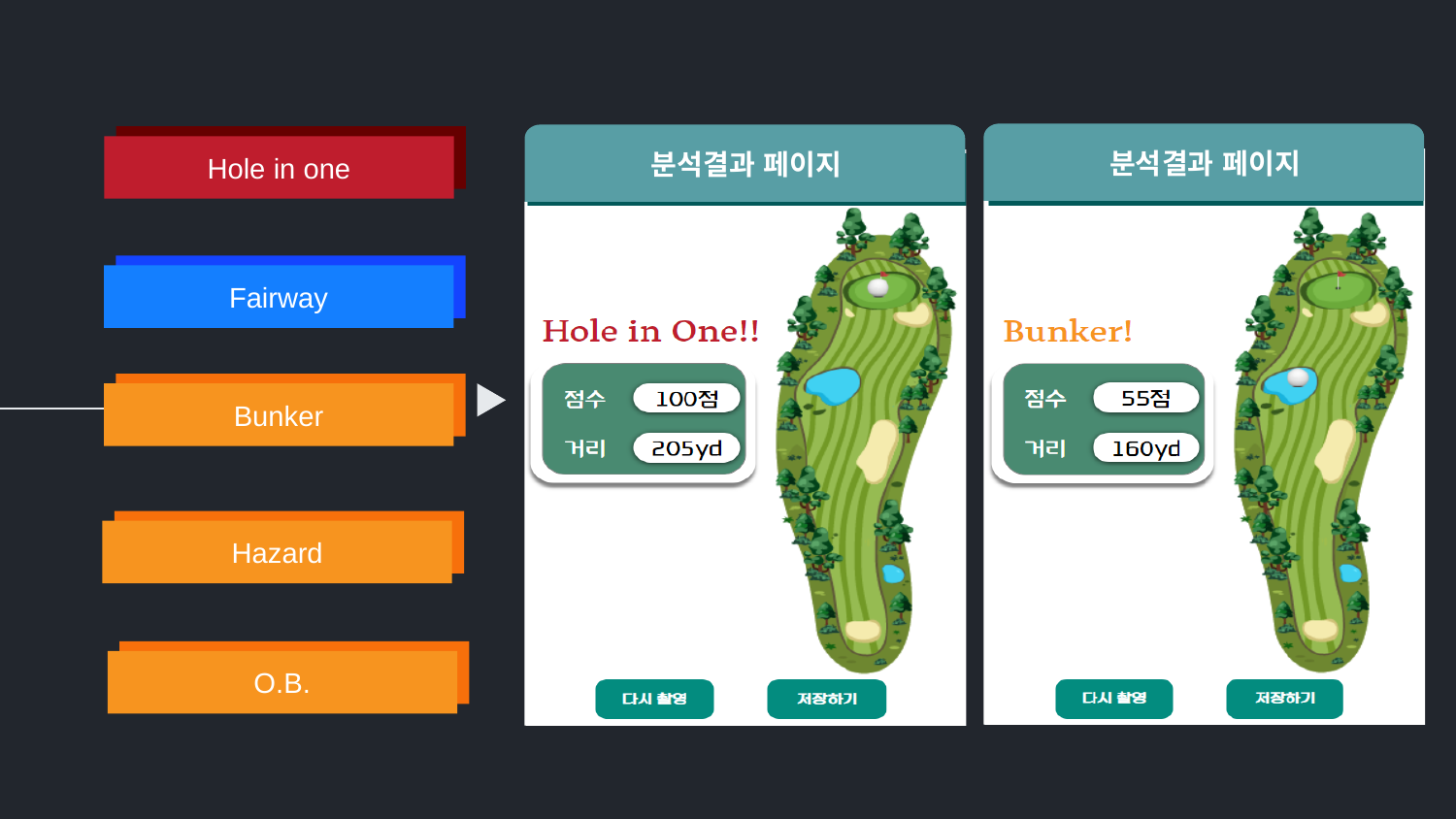

분석결과 페이지

분석결과 페이지

Hole in one

Fairway

Bunker

Hazard

O.B.